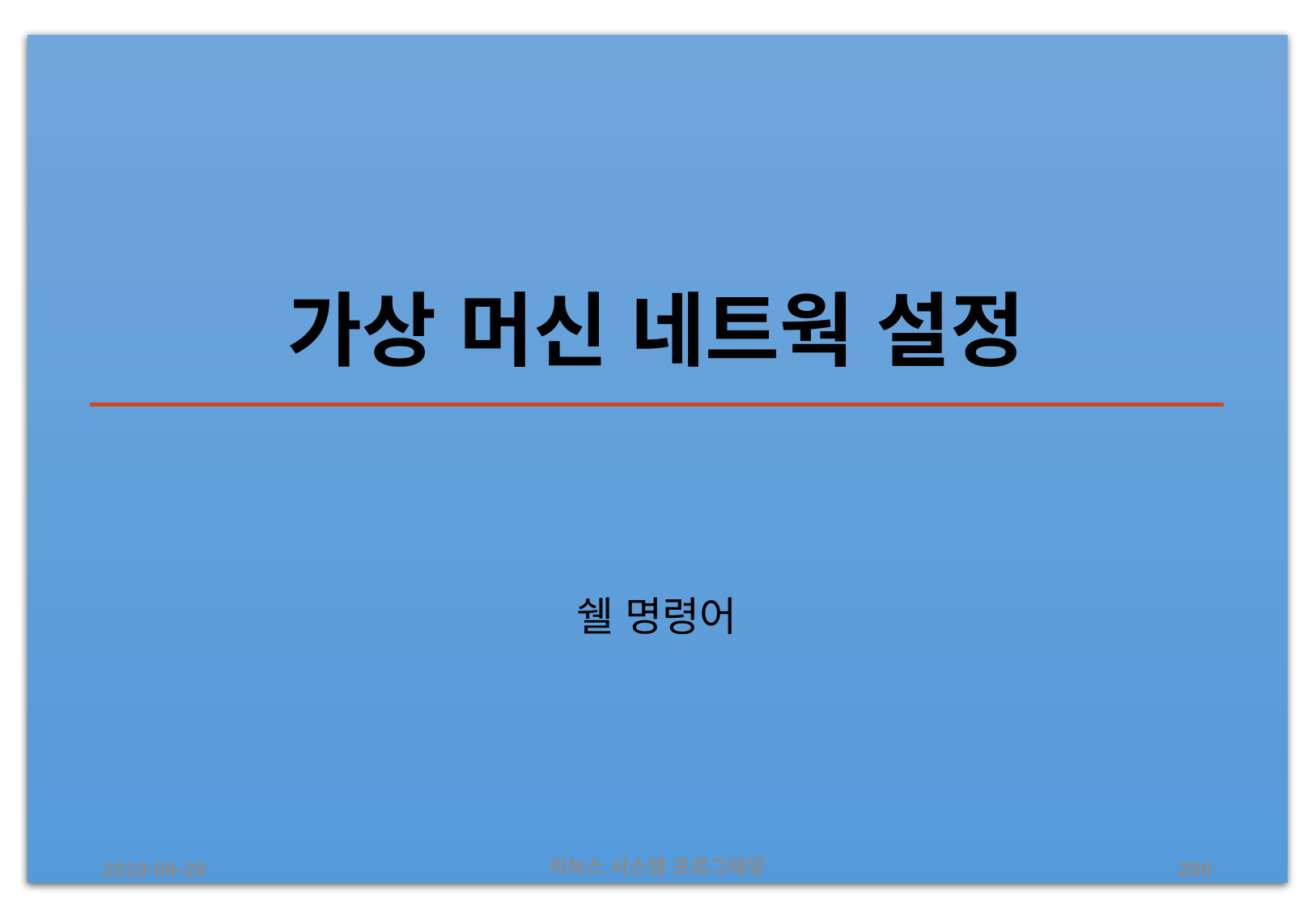

# 가상 머신 네트웍 설정
쉘 명령어
2019-06-29
리눅스 시스템 프로그래밍
280